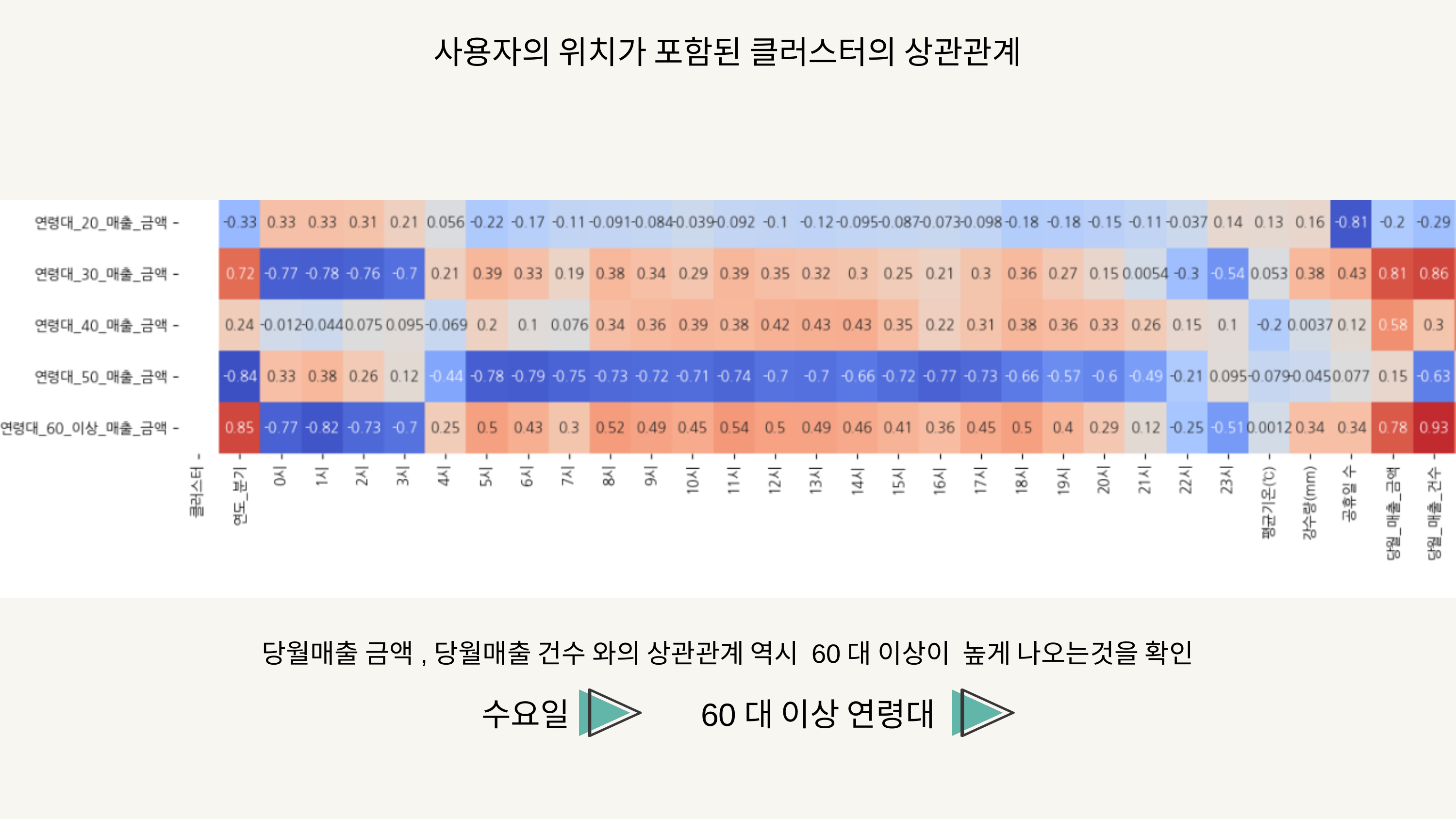

사용자의 위치가 포함된 클러스터의 상관관계

당월매출 금액,당월매출 건수 와의 상관관계 역시 60대 이상이  높게 나오는것을 확인

수요일
60대 이상 연령대